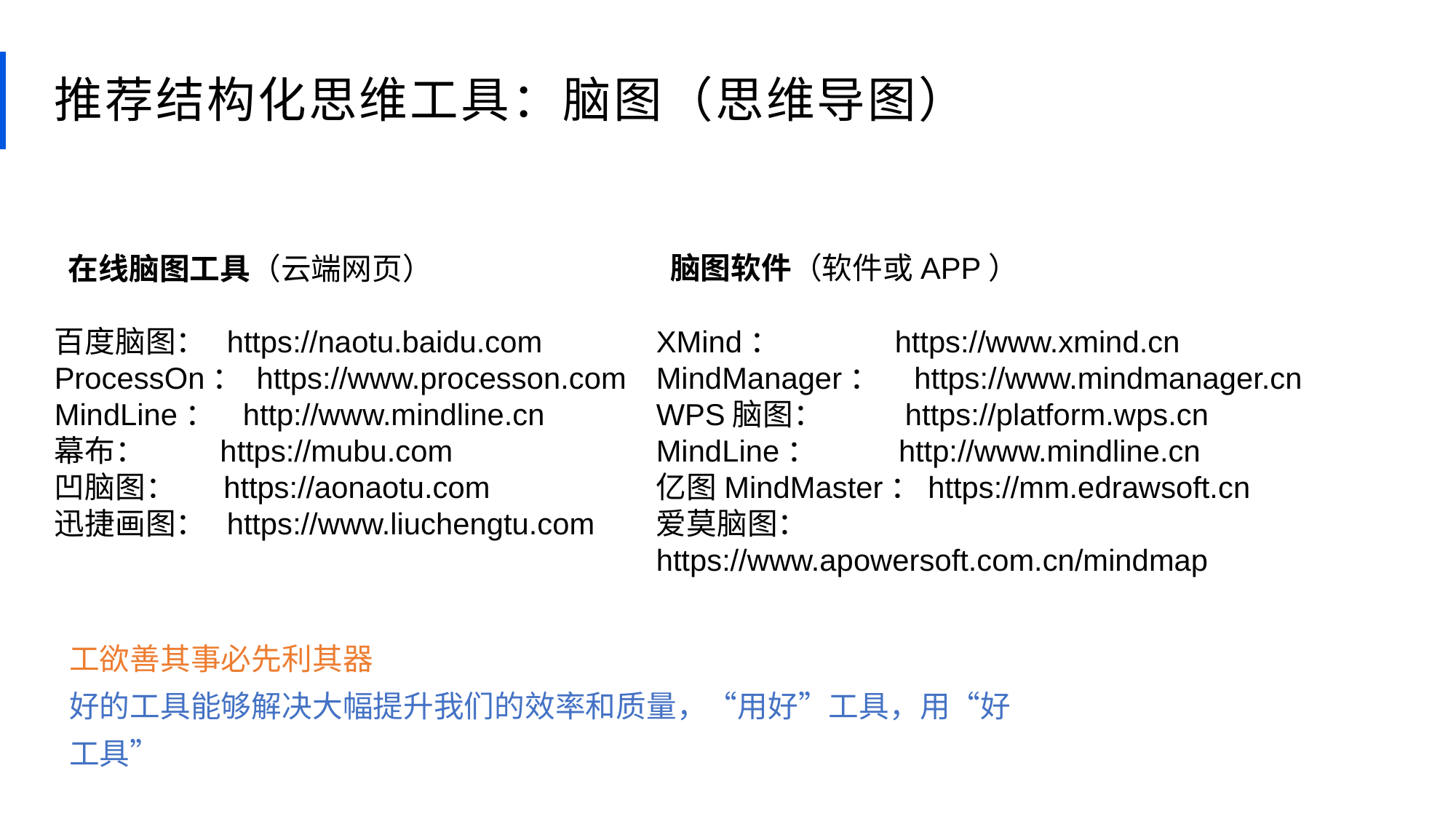

推荐结构化思维工具：脑图（思维导图）
 在线脑图工具（云端网页）

百度脑图：  https://naotu.baidu.com
ProcessOn： https://www.processon.com
MindLine：   http://www.mindline.cn
幕布：          https://mubu.com
凹脑图：      https://aonaotu.com
迅捷画图：  https://www.liuchengtu.com

 脑图软件（软件或APP）

XMind：                https://www.xmind.cn
MindManager：    https://www.mindmanager.cn
WPS脑图：           https://platform.wps.cn
MindLine：           http://www.mindline.cn
亿图MindMaster：https://mm.edrawsoft.cn
爱莫脑图：           https://www.apowersoft.com.cn/mindmap

工欲善其事必先利其器
好的工具能够解决大幅提升我们的效率和质量，“用好”工具，用“好工具”